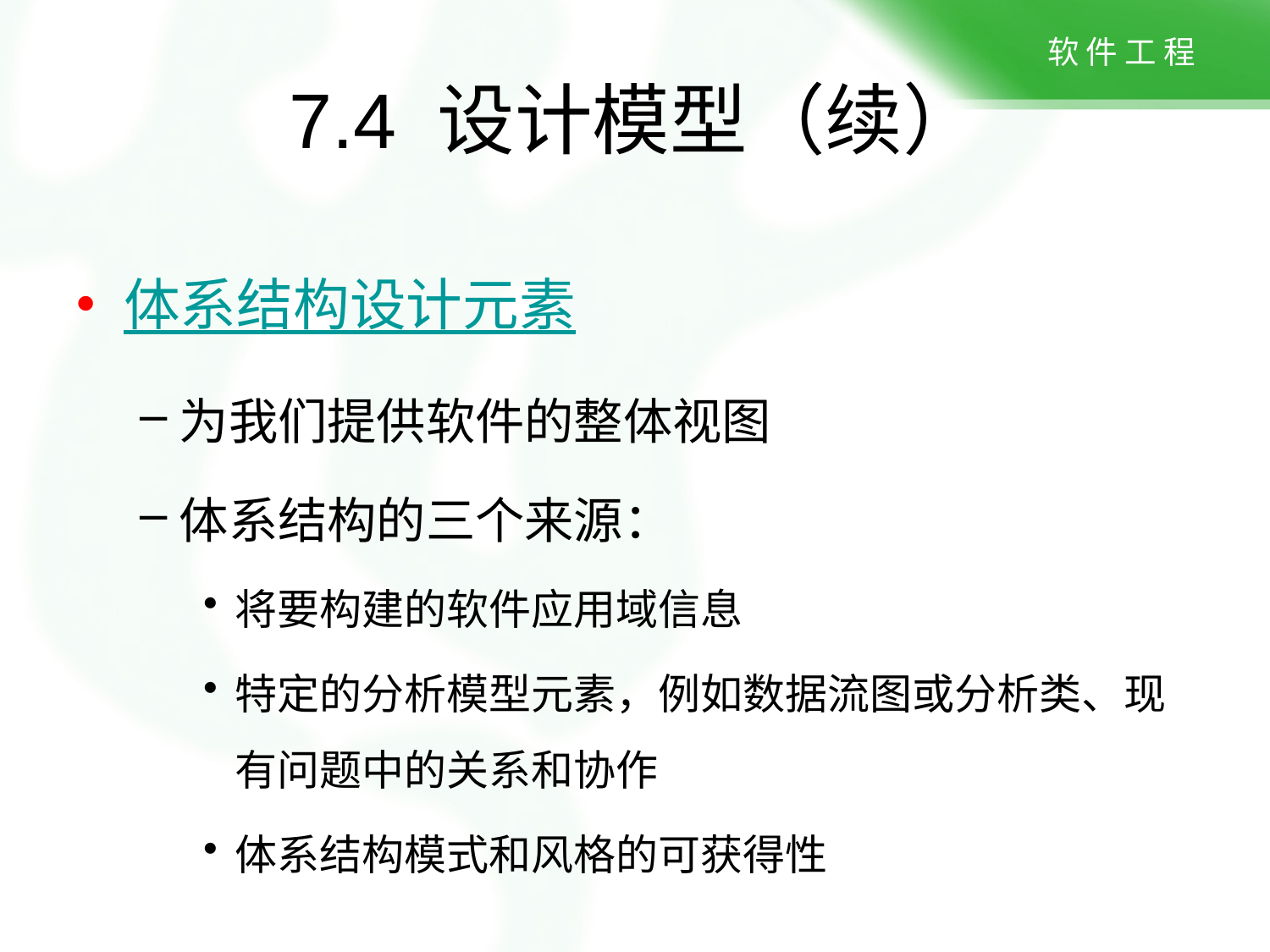

7.4 设计模型（续）
体系结构设计元素
为我们提供软件的整体视图
体系结构的三个来源：
将要构建的软件应用域信息
特定的分析模型元素，例如数据流图或分析类、现有问题中的关系和协作
体系结构模式和风格的可获得性